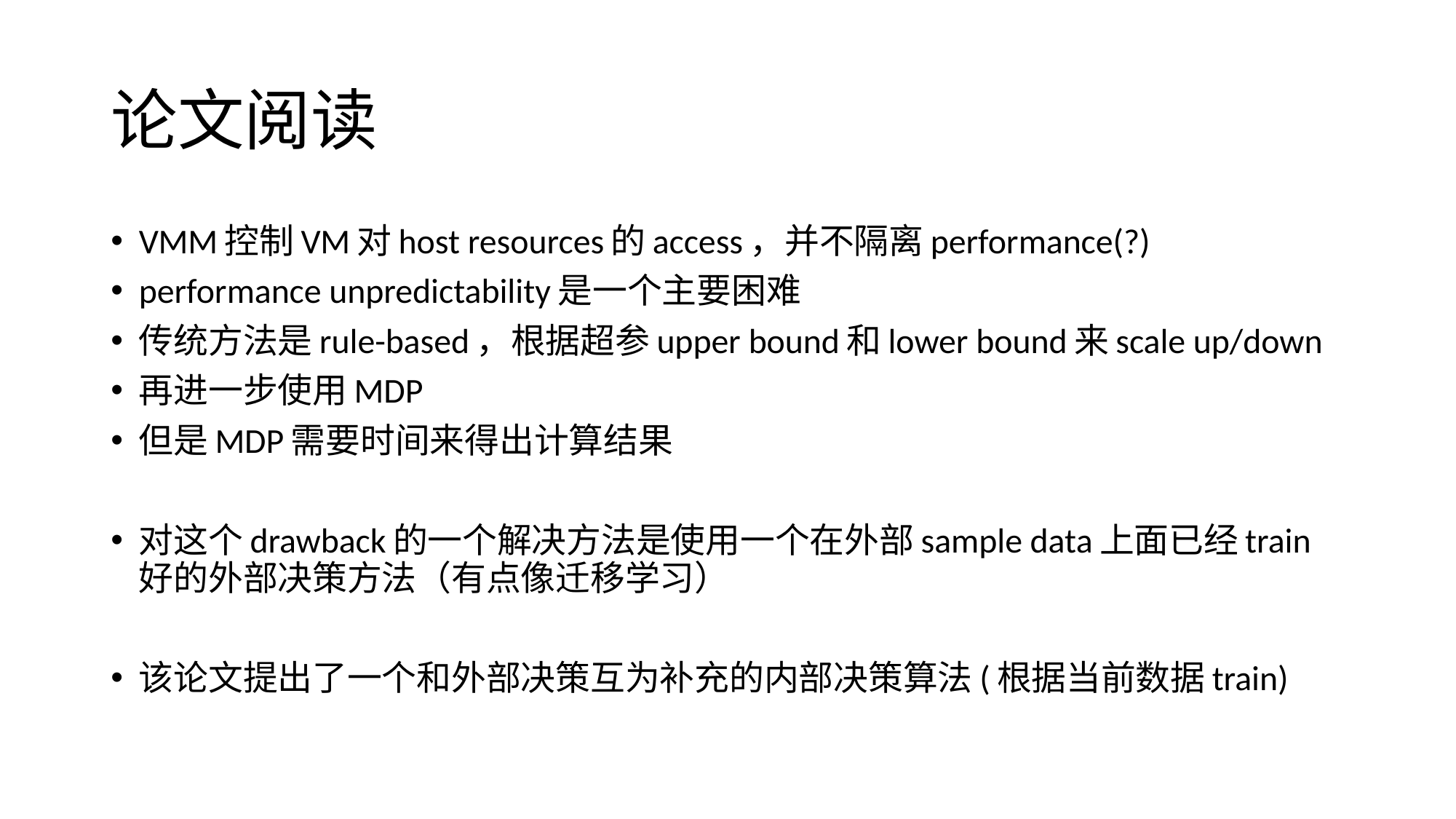

# 论文阅读
VMM控制VM对host resources的access，并不隔离performance(?)
performance unpredictability是一个主要困难
传统方法是rule-based，根据超参upper bound和lower bound来scale up/down
再进一步使用MDP
但是MDP需要时间来得出计算结果

对这个drawback的一个解决方法是使用一个在外部sample data上面已经train好的外部决策方法（有点像迁移学习）

该论文提出了一个和外部决策互为补充的内部决策算法(根据当前数据train)